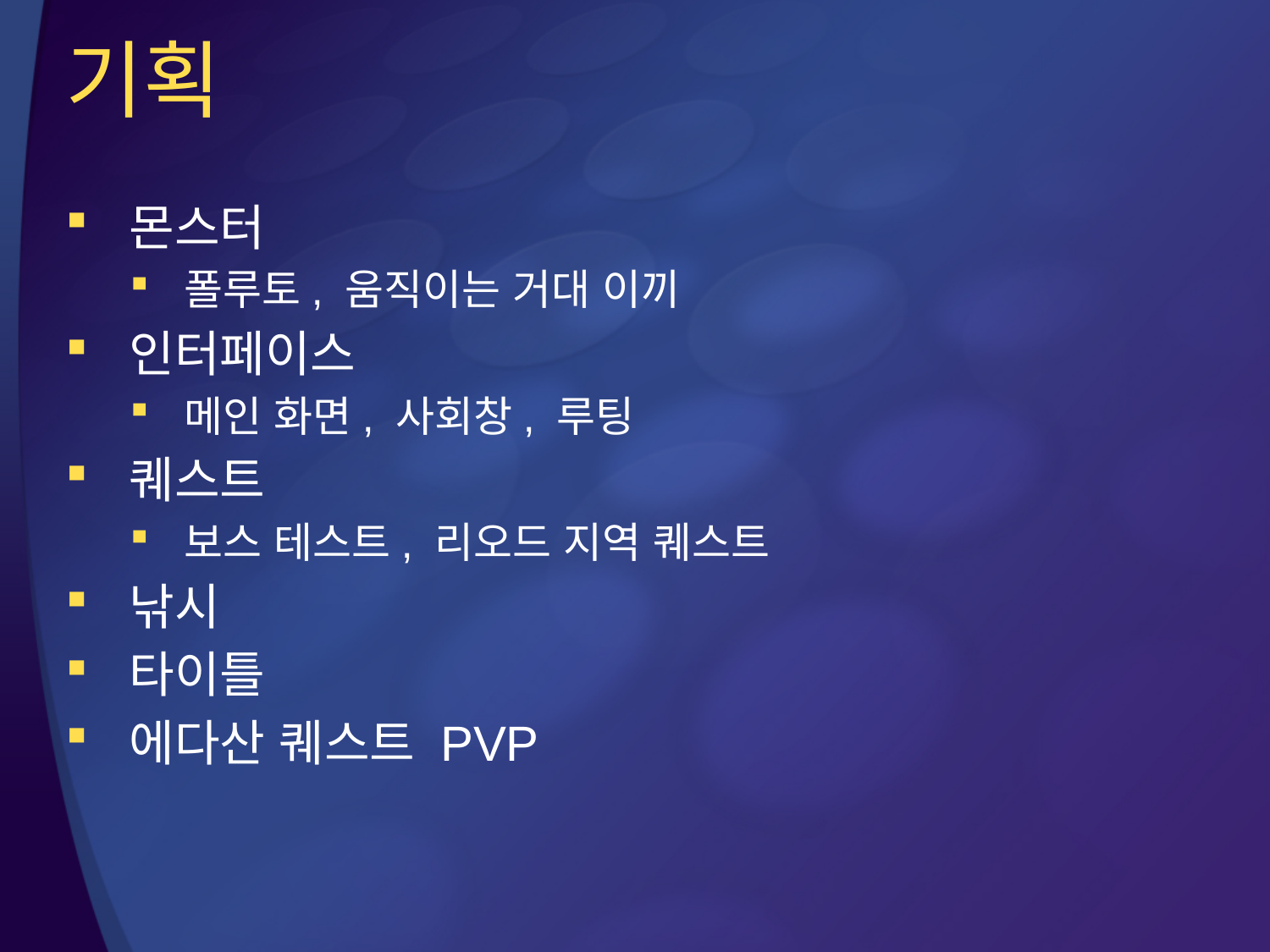

# 기획
몬스터
폴루토, 움직이는 거대 이끼
인터페이스
메인 화면, 사회창, 루팅
퀘스트
보스 테스트, 리오드 지역 퀘스트
낚시
타이틀
에다산 퀘스트 PVP